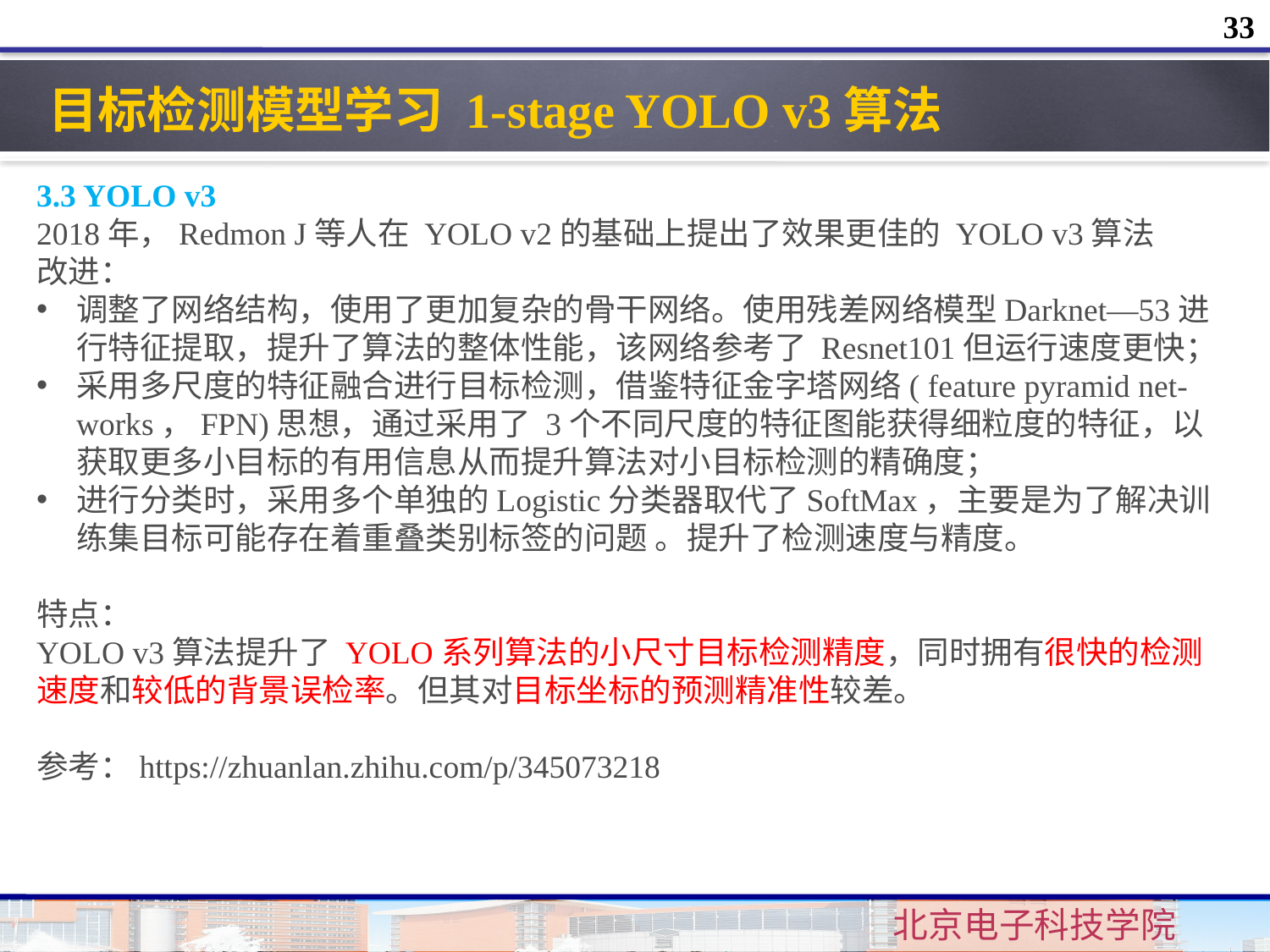

33
目标检测模型学习 1-stage YOLO v3算法
3.3 YOLO v3
2018年，Redmon J等人在 YOLO v2的基础上提出了效果更佳的 YOLO v3算法
改进：
调整了网络结构，使用了更加复杂的骨干网络。使用残差网络模型Darknet—53进行特征提取，提升了算法的整体性能，该网络参考了 Resnet101但运行速度更快；
采用多尺度的特征融合进行目标检测，借鉴特征金字塔网络( feature pyramid net-works，FPN)思想，通过采用了 3个不同尺度的特征图能获得细粒度的特征，以获取更多小目标的有用信息从而提升算法对小目标检测的精确度；
进行分类时，采用多个单独的Logistic分类器取代了SoftMax，主要是为了解决训练集目标可能存在着重叠类别标签的问题 。提升了检测速度与精度。

特点：
YOLO v3算法提升了 YOLO系列算法的小尺寸目标检测精度，同时拥有很快的检测速度和较低的背景误检率。但其对目标坐标的预测精准性较差。

参考：https://zhuanlan.zhihu.com/p/345073218